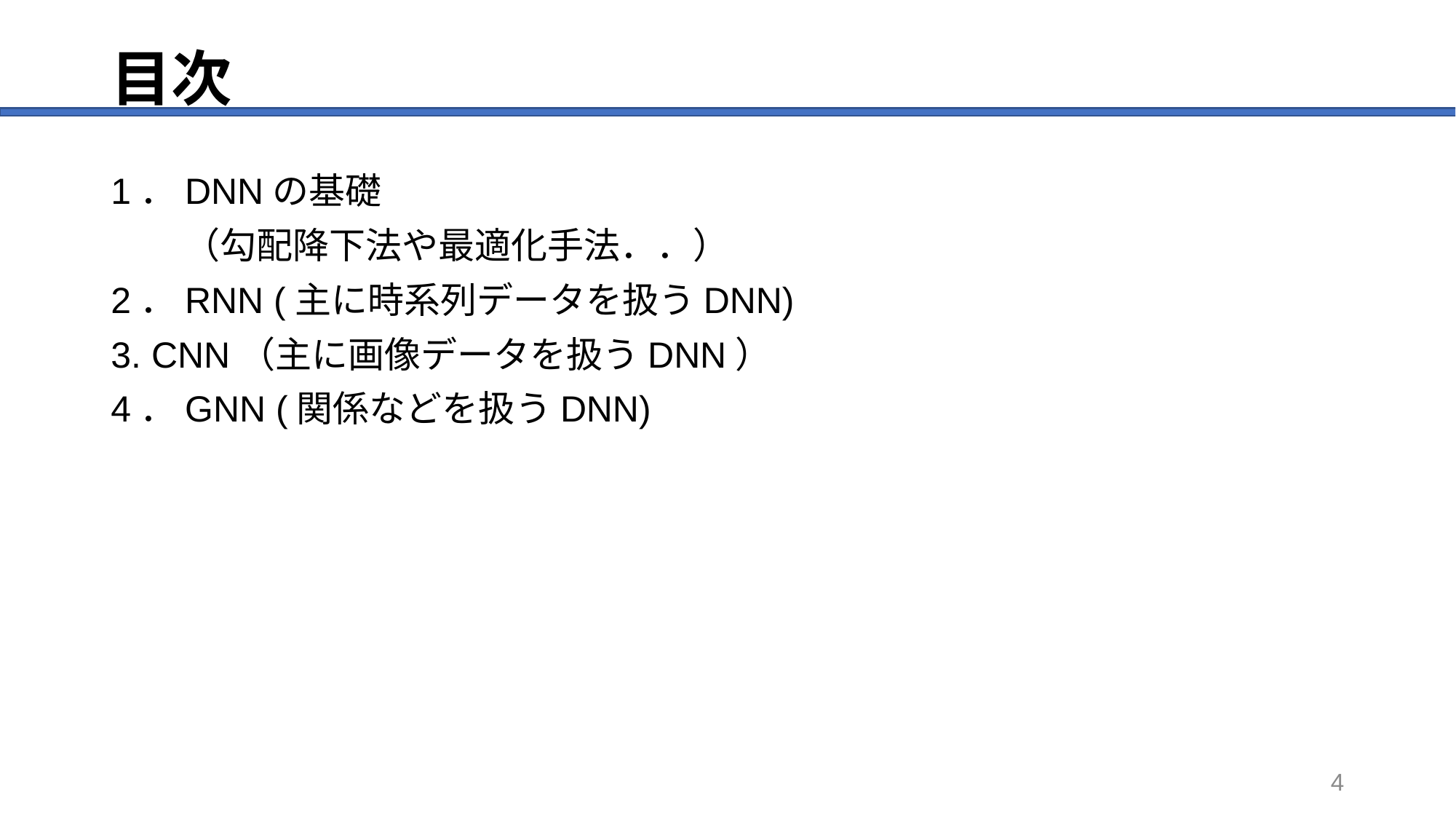

# 目次
1．DNNの基礎
　　（勾配降下法や最適化手法．．）
2．RNN (主に時系列データを扱うDNN)
3. CNN（主に画像データを扱うDNN）
4．GNN (関係などを扱うDNN)

4